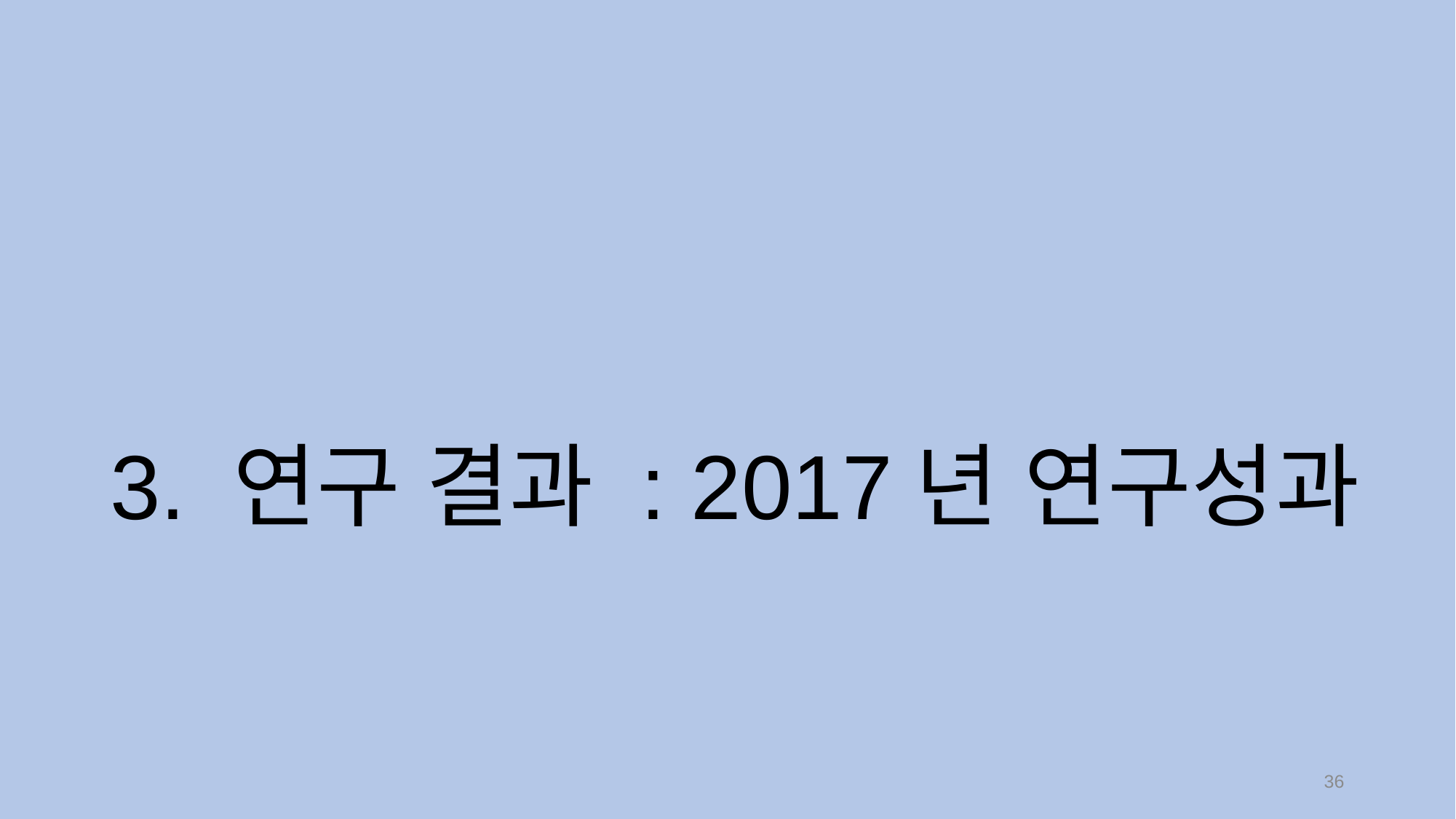

# 3. 연구 결과 : 2017년 연구성과

36